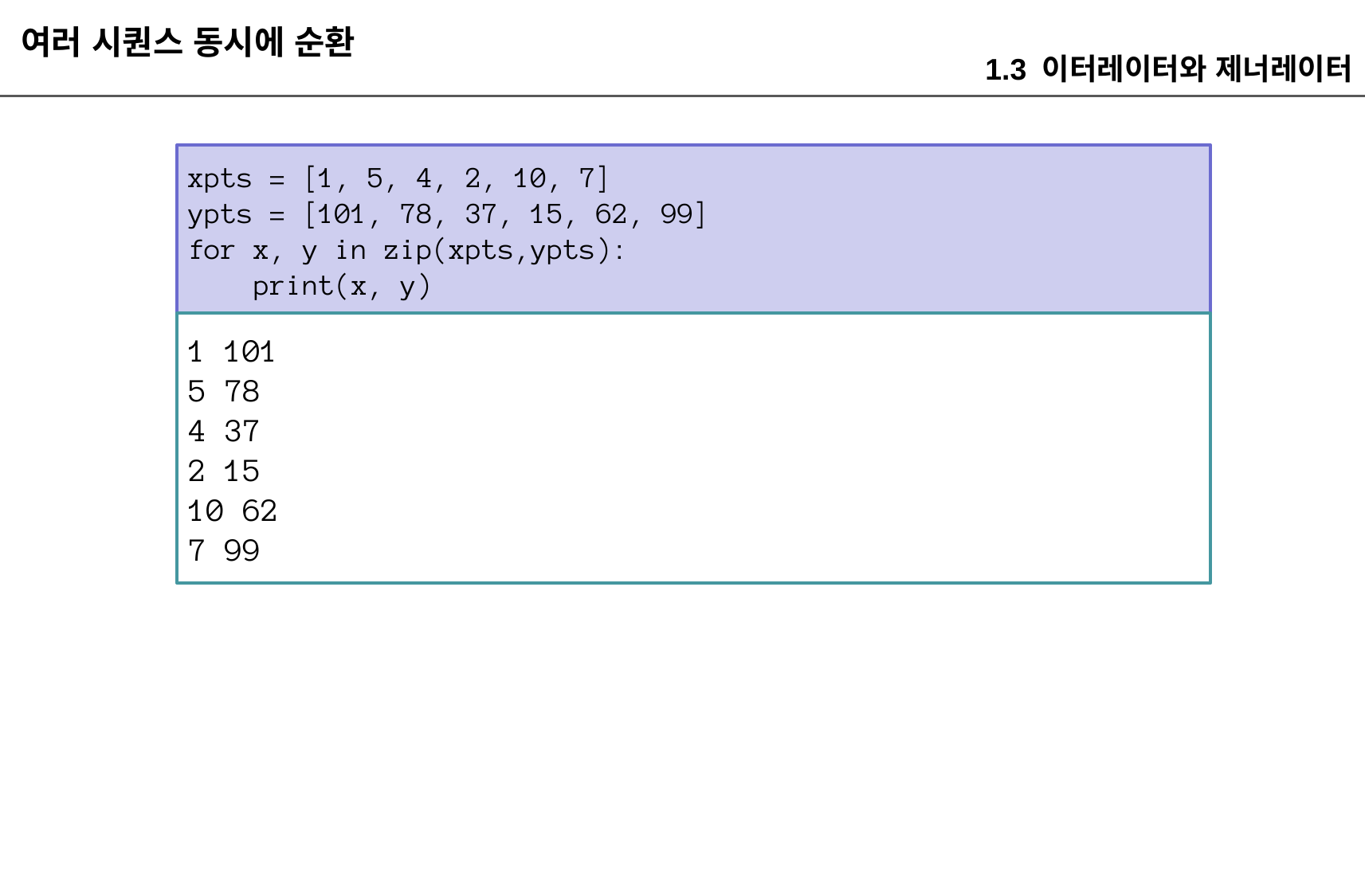

여러 시퀀스 동시에 순환
1.3 이터레이터와 제너레이터
xpts = [1, 5, 4, 2, 10, 7]
ypts = [101, 78, 37, 15, 62, 99]
for x, y in zip(xpts,ypts):
    print(x, y)
1 101
5 78
4 37
2 15
10 62
7 99